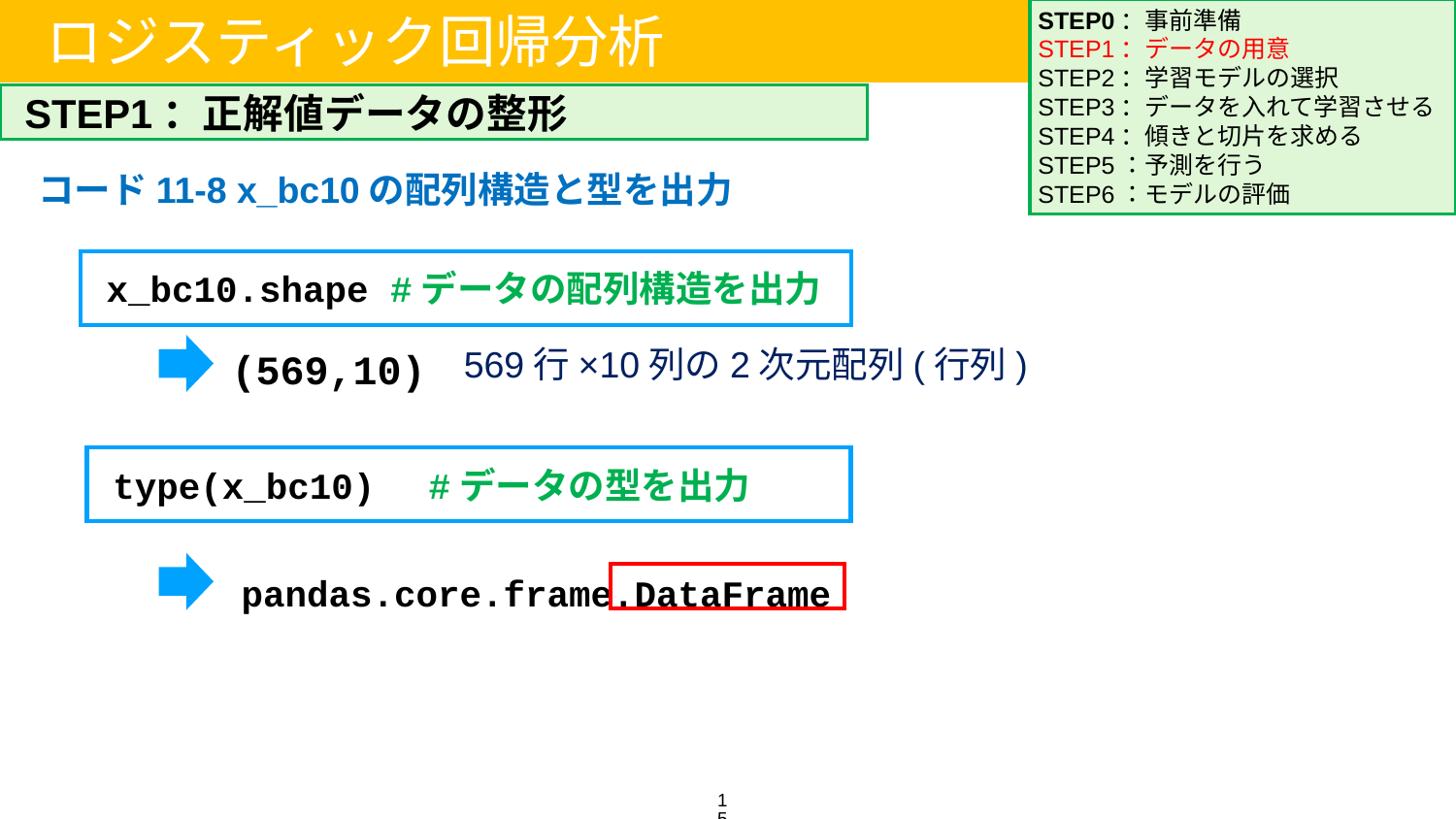

STEP0：事前準備
STEP1：データの用意
STEP2：学習モデルの選択
STEP3：データを入れて学習させる
STEP4：傾きと切片を求める
STEP5：予測を行う
STEP6：モデルの評価
ロジスティック回帰分析
STEP1：正解値データの整形
コード11-8 x_bc10の配列構造と型を出力
x_bc10.shape #データの配列構造を出力
(569,10)
569行×10列の2次元配列(行列)

type(x_bc10)　#データの型を出力
pandas.core.frame.DataFrame

15